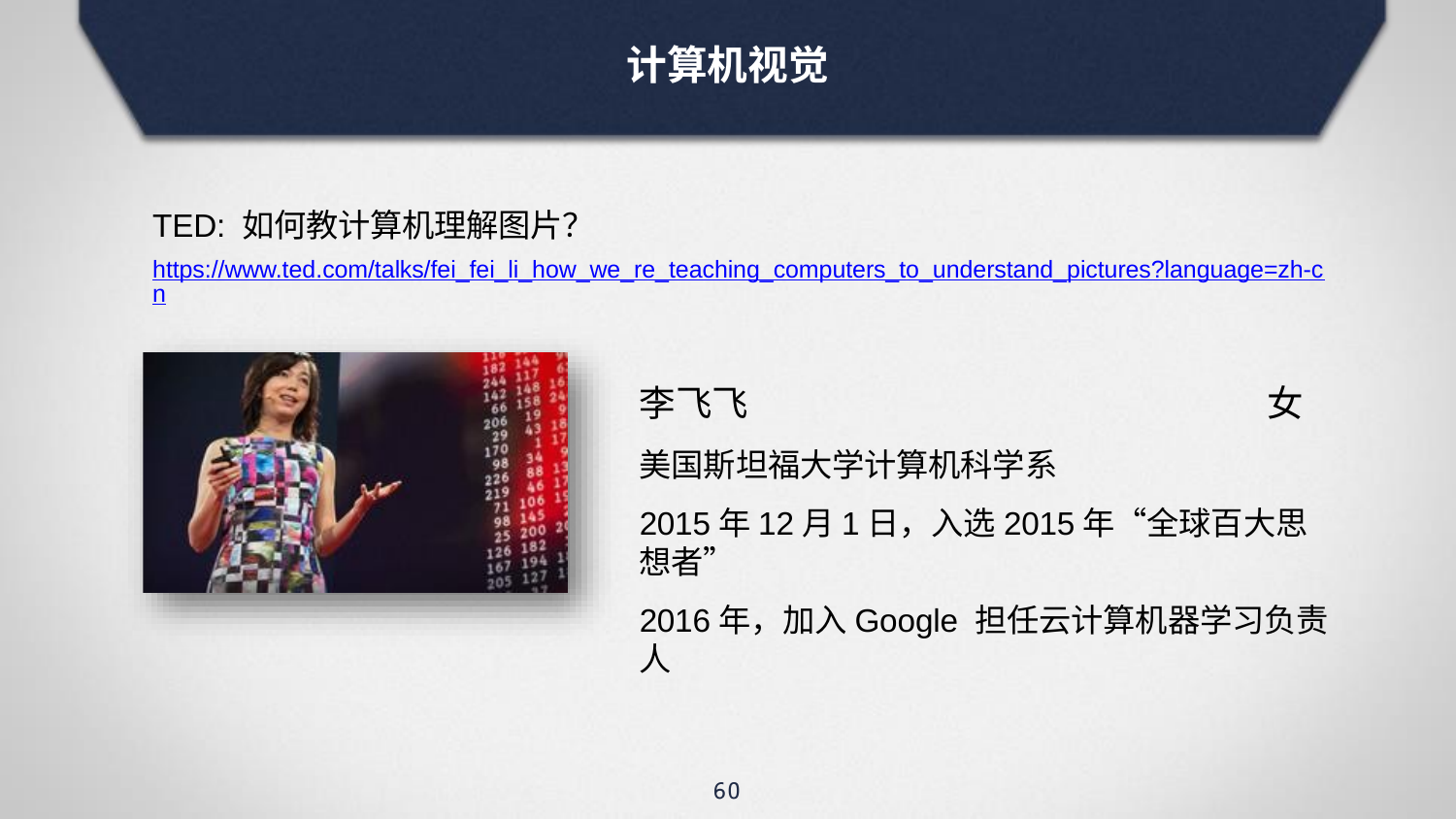

# 计算机视觉
TED: 如何教计算机理解图片？
https://www.ted.com/talks/fei_fei_li_how_we_re_teaching_computers_to_understand_pictures?language=zh-cn

李飞飞	女
美国斯坦福大学计算机科学系
2015年12月1日，入选2015年“全球百大思想者”
2016年，加入Google 担任云计算机器学习负责人

60